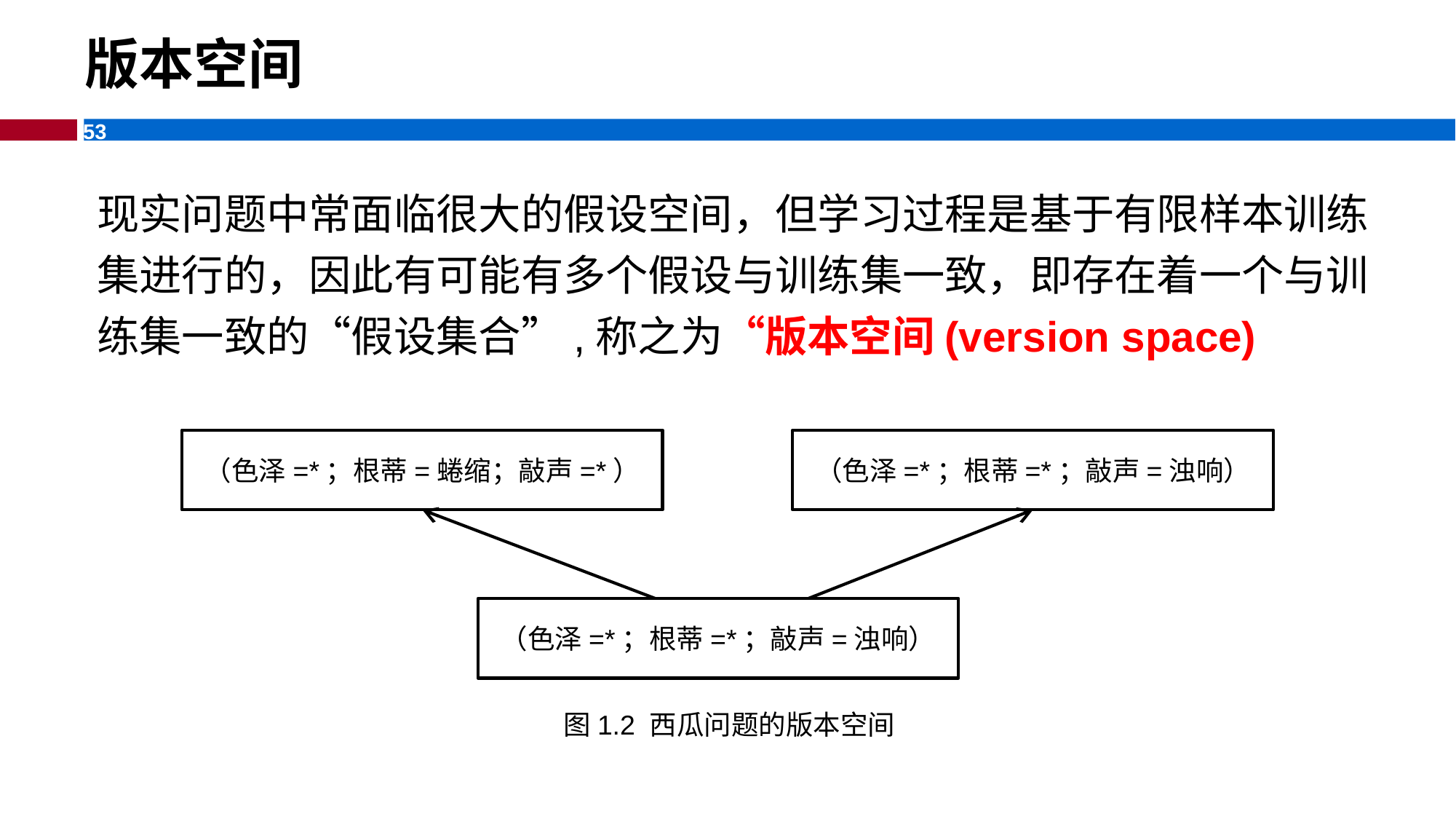

版本空间
现实问题中常面临很大的假设空间，但学习过程是基于有限样本训练集进行的，因此有可能有多个假设与训练集一致，即存在着一个与训练集一致的“假设集合”,称之为“版本空间(version space)
（色泽=*；根蒂=*；敲声=浊响）
（色泽=*；根蒂=蜷缩；敲声=*）
（色泽=*；根蒂=*；敲声=浊响）
图1.2 西瓜问题的版本空间